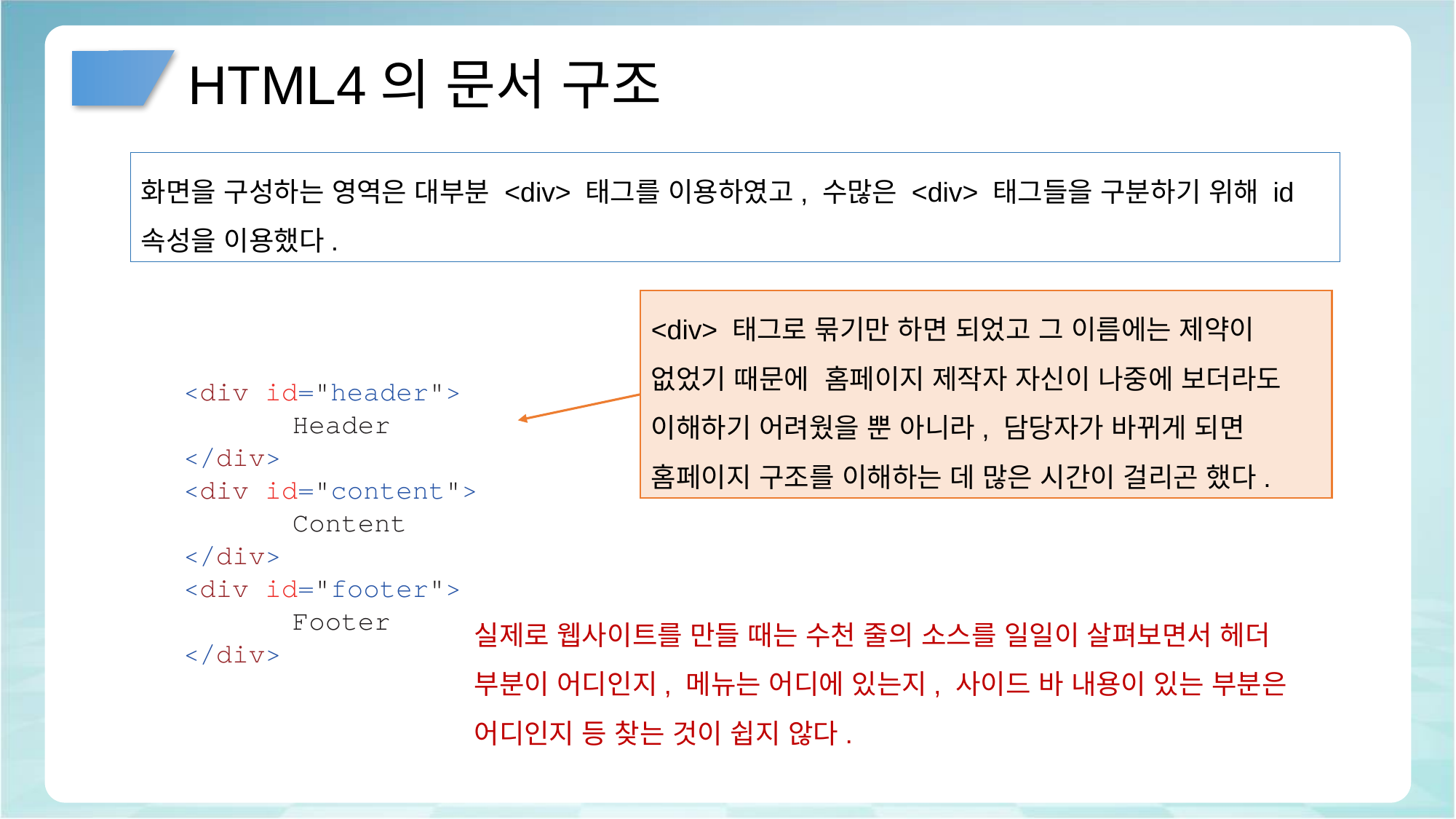

# HTML4의 문서 구조
화면을 구성하는 영역은 대부분 <div> 태그를 이용하였고, 수많은 <div> 태그들을 구분하기 위해 id 속성을 이용했다.
<div> 태그로 묶기만 하면 되었고 그 이름에는 제약이 없었기 때문에  홈페이지 제작자 자신이 나중에 보더라도 이해하기 어려웠을 뿐 아니라, 담당자가 바뀌게 되면 홈페이지 구조를 이해하는 데 많은 시간이 걸리곤 했다.

<div id="header">
	Header
</div>
<div id="content">
	Content
</div>
<div id="footer">
	Footer
</div>
실제로 웹사이트를 만들 때는 수천 줄의 소스를 일일이 살펴보면서 헤더 부분이 어디인지, 메뉴는 어디에 있는지, 사이드 바 내용이 있는 부분은 어디인지 등 찾는 것이 쉽지 않다.